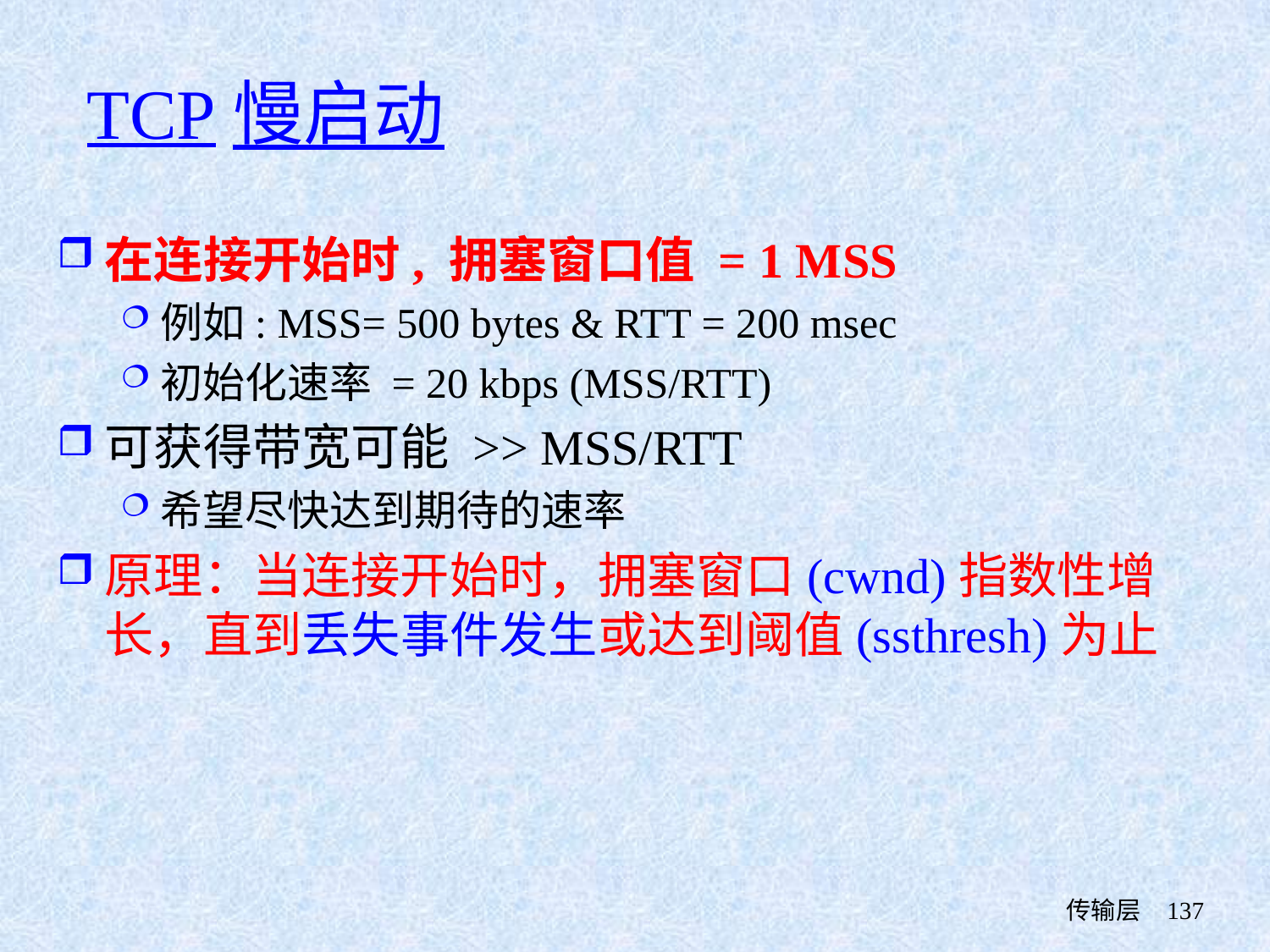

# TCP慢启动
在连接开始时, 拥塞窗口值 = 1 MSS
例如: MSS= 500 bytes & RTT = 200 msec
初始化速率 = 20 kbps (MSS/RTT)
可获得带宽可能 >> MSS/RTT
希望尽快达到期待的速率
原理：当连接开始时，拥塞窗口(cwnd)指数性增长，直到丢失事件发生或达到阈值(ssthresh)为止

 传输层
137